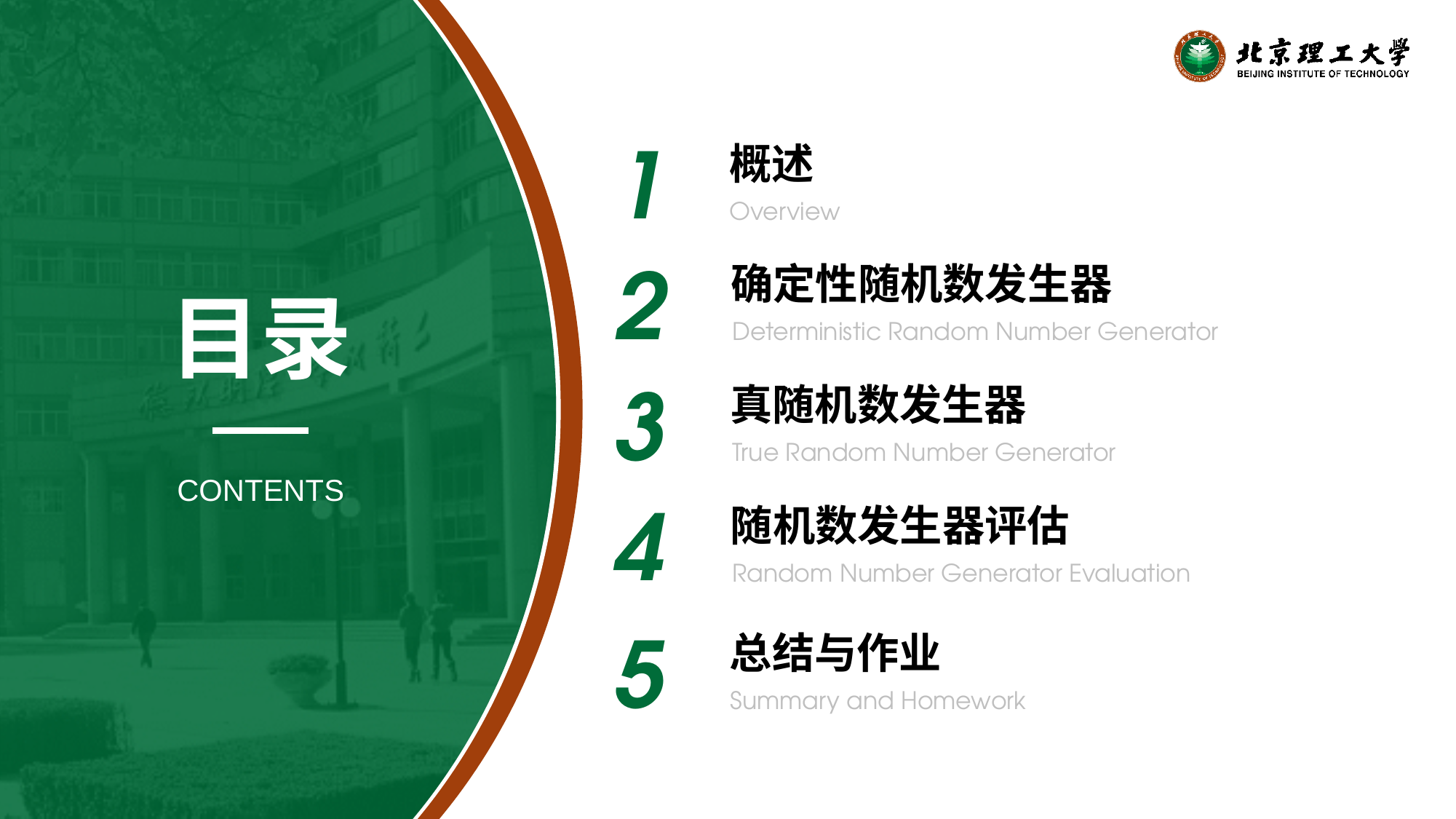

1
概述
Overview
2
确定性随机数发生器
Deterministic Random Number Generator
目录
3
真随机数发生器
True Random Number Generator
4
随机数发生器评估
Random Number Generator Evaluation
CONTENTS
5
总结与作业
Summary and Homework